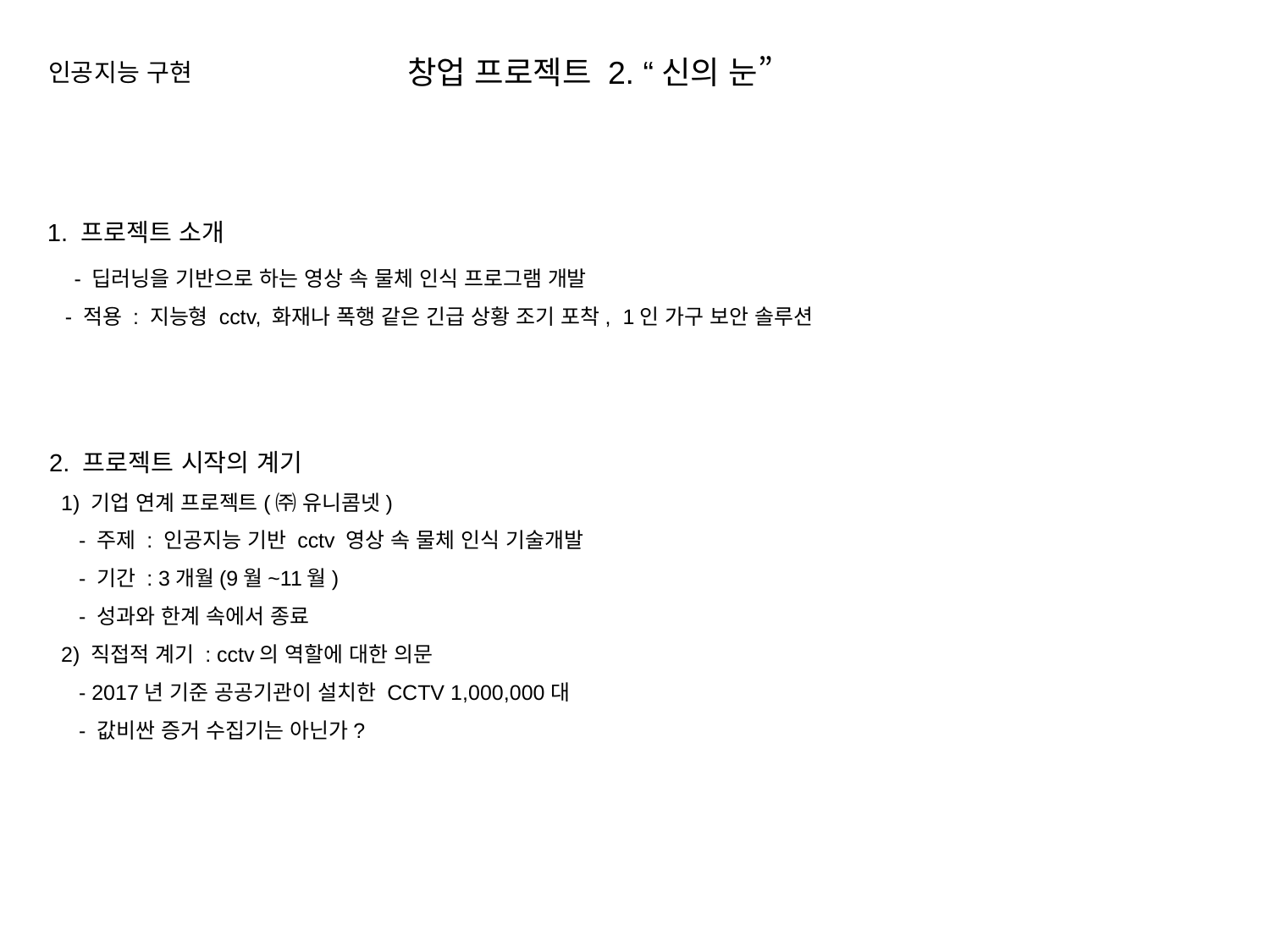

창업 프로젝트 2. “신의 눈”
인공지능 구현
1. 프로젝트 소개
   - 딥러닝을 기반으로 하는 영상 속 물체 인식 프로그램 개발
   - 적용 : 지능형 cctv, 화재나 폭행 같은 긴급 상황 조기 포착,  1인 가구 보안 솔루션
2. 프로젝트 시작의 계기
  1) 기업 연계 프로젝트(㈜ 유니콤넷)
     - 주제 : 인공지능 기반 cctv 영상 속 물체 인식 기술개발
     - 기간 : 3개월(9월~11월)
     - 성과와 한계 속에서 종료
  2) 직접적 계기 : cctv의 역할에 대한 의문
     - 2017년 기준 공공기관이 설치한 CCTV 1,000,000대
     - 값비싼 증거 수집기는 아닌가?